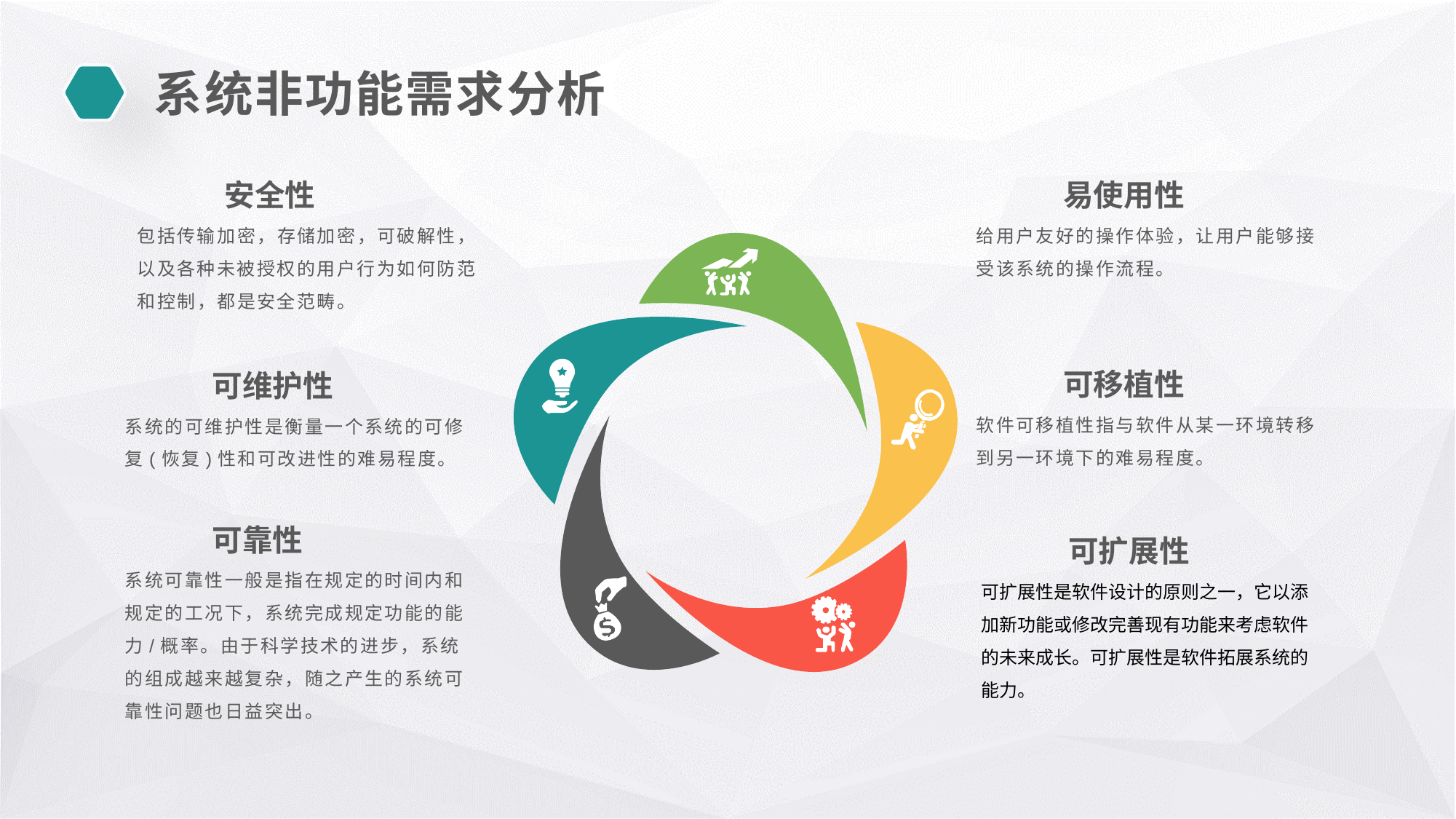

系统非功能需求分析

安全性
包括传输加密，存储加密，可破解性，以及各种未被授权的用户行为如何防范和控制，都是安全范畴。
易使用性
给用户友好的操作体验，让用户能够接受该系统的操作流程。

可移植性
软件可移植性指与软件从某一环境转移到另一环境下的难易程度。
可维护性
系统的可维护性是衡量一个系统的可修复(恢复)性和可改进性的难易程度。

可靠性
系统可靠性一般是指在规定的时间内和规定的工况下，系统完成规定功能的能力/概率。由于科学技术的进步，系统的组成越来越复杂，随之产生的系统可靠性问题也日益突出。
可扩展性
可扩展性是软件设计的原则之一，它以添加新功能或修改完善现有功能来考虑软件的未来成长。可扩展性是软件拓展系统的能力。